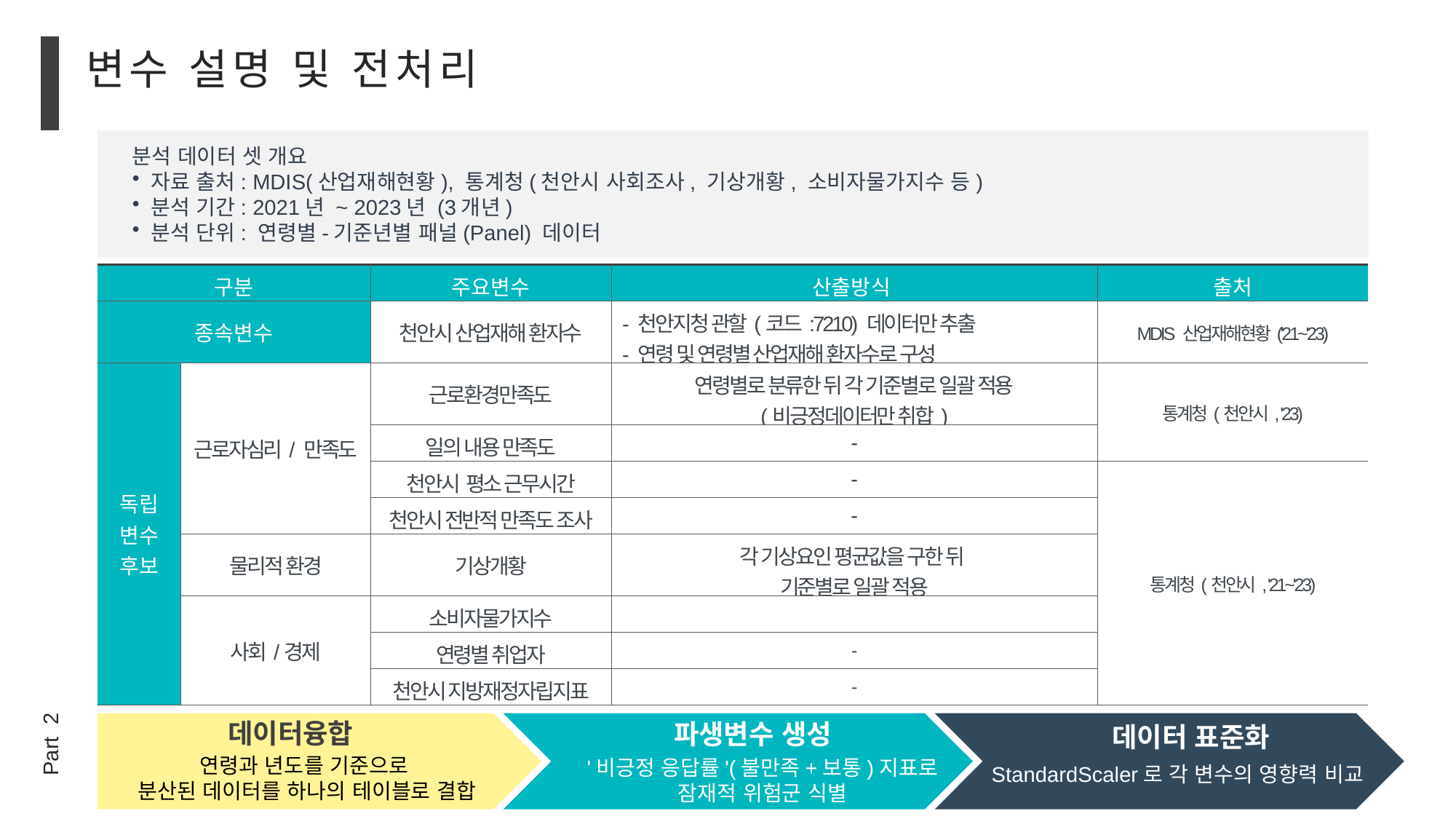

변수 설명 및 전처리

분석 데이터 셋 개요
 자료 출처: MDIS(산업재해현황), 통계청(천안시 사회조사, 기상개황, 소비자물가지수 등)
 분석 기간: 2021년 ~ 2023년 (3개년)
 분석 단위: 연령별-기준년별 패널(Panel) 데이터
| 구분 | 구분 | 주요변수 | 산출방식 | 출처 |
| --- | --- | --- | --- | --- |
| 종속변수 |  | 천안시 산업재해 환자수 | - 천안지청 관할(코드:7210) 데이터만 추출 - 연령 및 연령별 산업재해 환자수로 구성 | MDIS 산업재해현황('21~'23) |
| 독립 변수 후보 | 근로자심리/ 만족도 | 근로환경만족도 | 연령별로 분류한 뒤 각 기준별로 일괄 적용 (비긍정데이터만 취합) | 통계청(천안시, '23) |
|  |  | 일의 내용 만족도 | - | 통계청(천안시, '23) |
| 항목 C |  | 천안시 평소 근무시간 | - | 통계청(천안시, '21~'23) |
|  |  | 천안시 전반적 만족도 조사 | - | 통계청(천안시, '21~'23) |
| 항목 D | 물리적 환경 | 기상개황 | 각 기상요인 평균값을 구한 뒤 기준별로 일괄 적용 | 통계청(천안시, '21~'23) |
| 항목 E | 사회/경제 | 소비자물가지수 |  | 통계청(천안시, '21~'23) |
|  |  | 연령별 취업자 | - | 통계청(천안시, '21~'23) |
|  |  | 천안시 지방재정자립지표 | - | 통계청(천안시, '21~'23) |

데이터융합
파생변수 생성

데이터 표준화
Part  2
연령과 년도를 기준으로
분산된 데이터를 하나의 테이블로 결합
'비긍정 응답률'(불만족+보통)지표로
잠재적 위험군 식별
StandardScaler로 각 변수의 영향력 비교
내용을 입력하세요